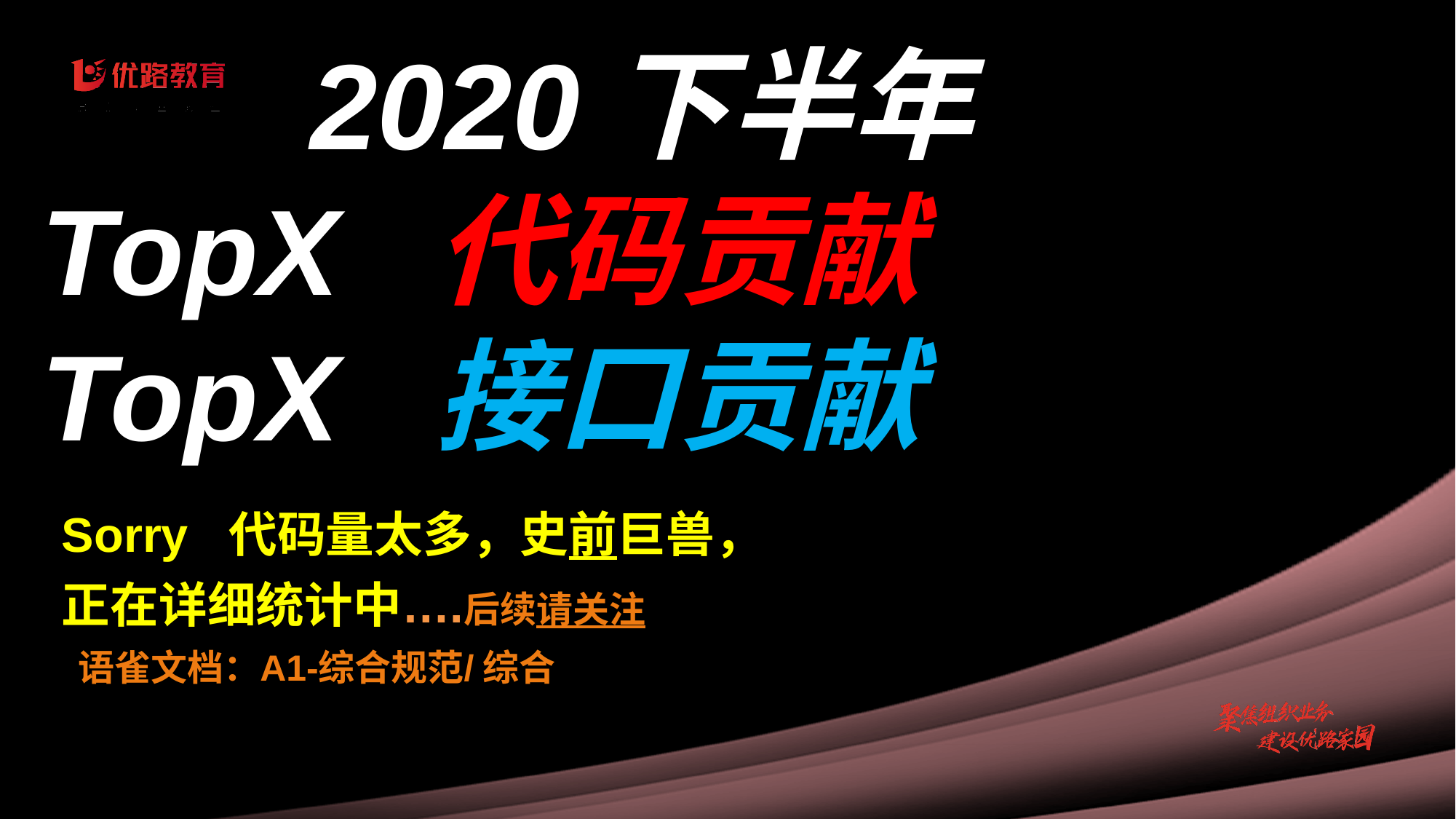

2020下半年
TopX  代码贡献
TopX  接口贡献

Sorry   代码量太多，史前巨兽， 正在详细统计中….
后续请关注  语雀文档：A1-综合规范/综合